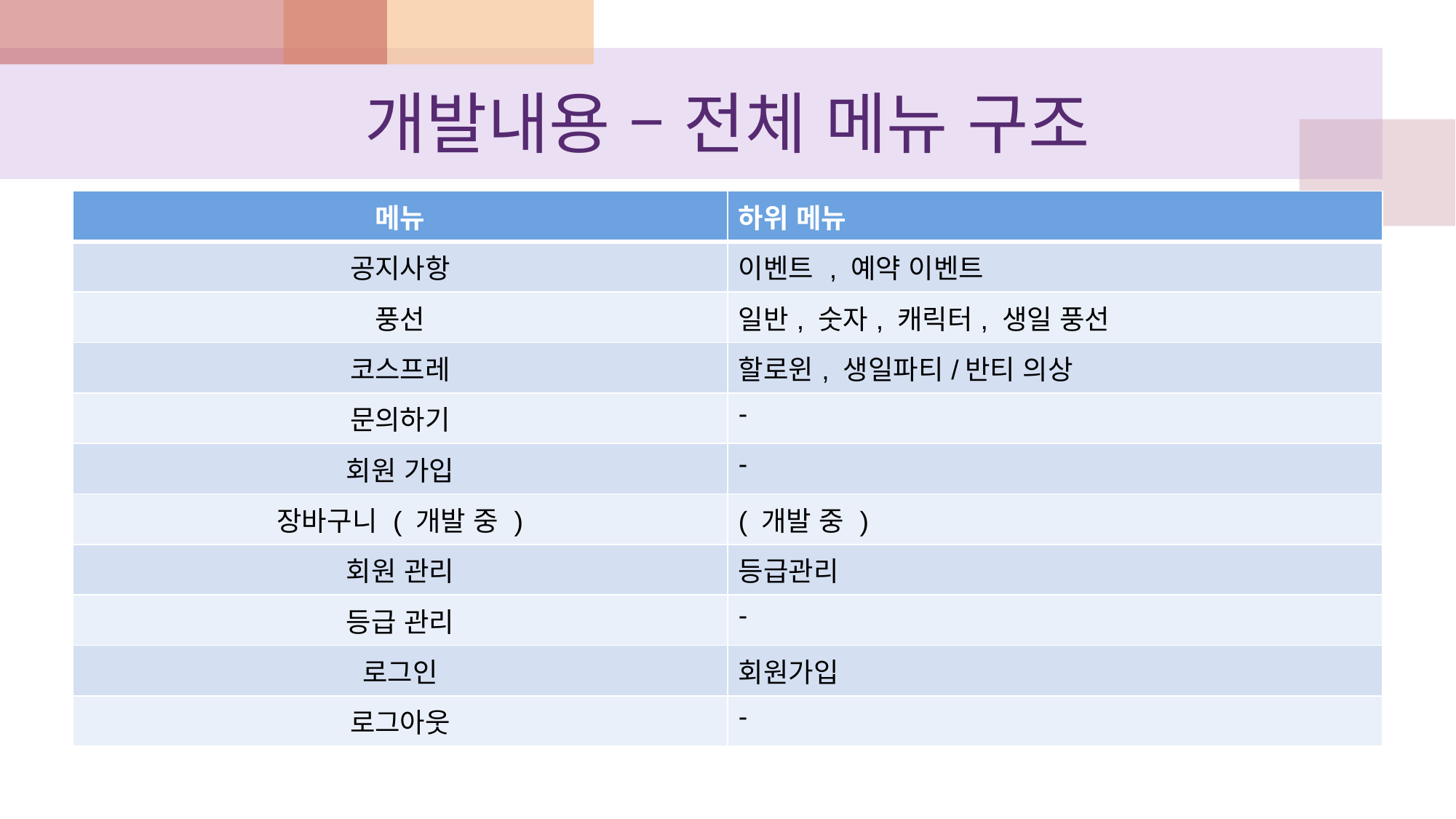

# 개발내용 – 전체 메뉴 구조
| 메뉴 | 하위 메뉴 |
| --- | --- |
| 공지사항 | 이벤트 , 예약 이벤트 |
| 풍선 | 일반, 숫자, 캐릭터, 생일 풍선 |
| 코스프레 | 할로윈, 생일파티/반티 의상 |
| 문의하기 | - |
| 회원 가입 | - |
| 장바구니 ( 개발 중 ) | ( 개발 중 ) |
| 회원 관리 | 등급관리 |
| 등급 관리 | - |
| 로그인 | 회원가입 |
| 로그아웃 | - |